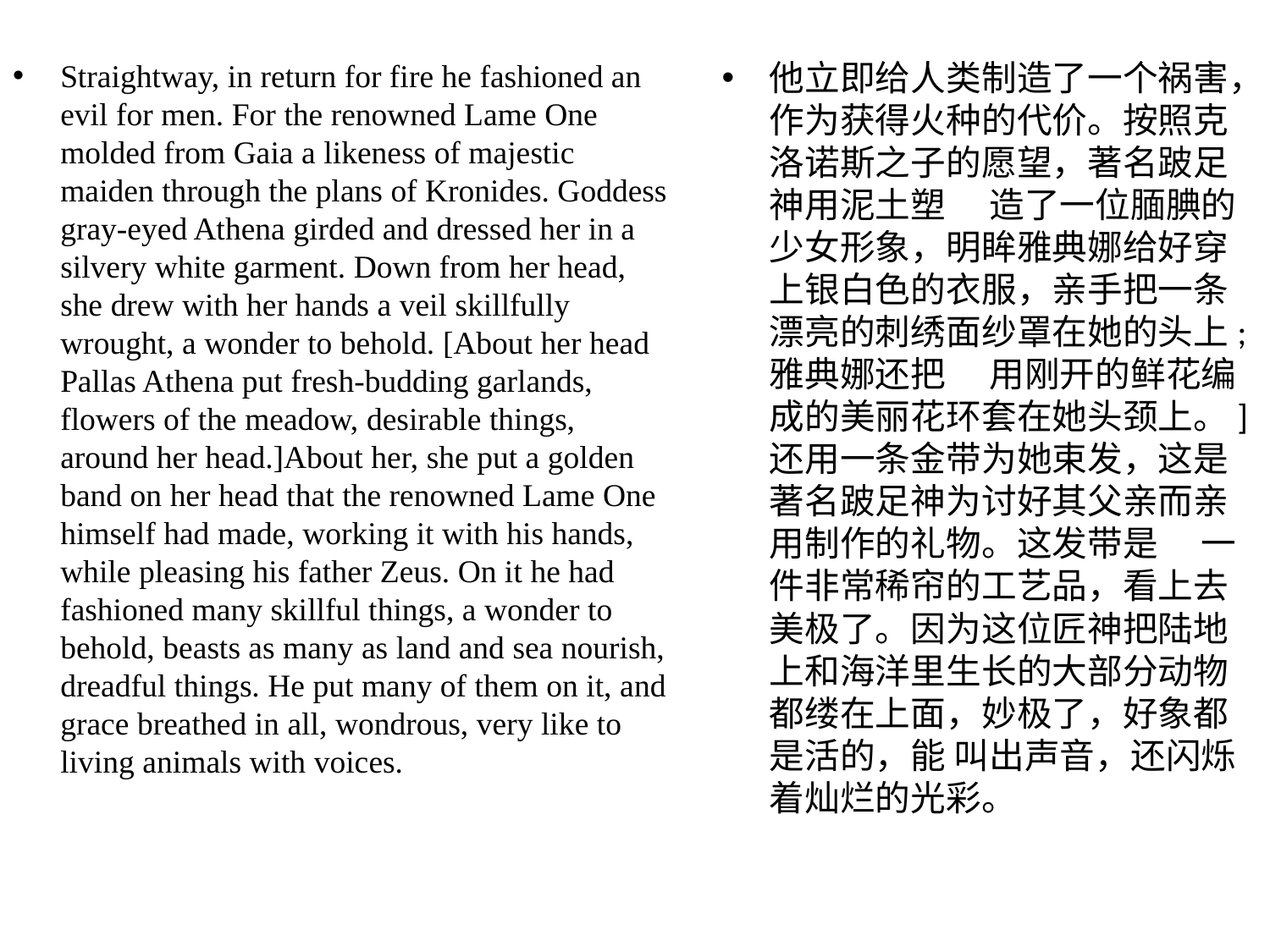

他⽴即给⼈类制造了⼀个祸害，作为获得⽕种的代价。按照克洛诺斯之⼦的愿望，著名跛⾜神⽤泥⼟塑 　造了⼀位腼腆的少⼥形象，明眸雅典娜给好穿上银⽩⾊的⾐服，亲⼿把⼀条漂亮的刺绣⾯纱罩在她的头上;雅典娜还把 　⽤刚开的鲜花编成的美丽花环套在她头颈上。]还⽤⼀条⾦带为她束发，这是著名跛⾜神为讨好其⽗亲⽽亲⽤制作的礼物。这发带是 　⼀件⾮常稀帘的⼯艺品，看上去美极了。因为这位匠神把陆地上和海洋⾥⽣长的⼤部分动物都缕在上⾯，妙极了，好象都是活的，能 叫出声⾳，还闪烁着灿烂的光彩。
Straightway, in return for fire he fashioned an evil for men. For the renowned Lame One molded from Gaia a likeness of majestic maiden through the plans of Kronides. Goddess gray-eyed Athena girded and dressed her in a silvery white garment. Down from her head, she drew with her hands a veil skillfully wrought, a wonder to behold. [About her head Pallas Athena put fresh-budding garlands, flowers of the meadow, desirable things, around her head.]About her, she put a golden band on her head that the renowned Lame One himself had made, working it with his hands, while pleasing his father Zeus. On it he had fashioned many skillful things, a wonder to behold, beasts as many as land and sea nourish, dreadful things. He put many of them on it, and grace breathed in all, wondrous, very like to living animals with voices.